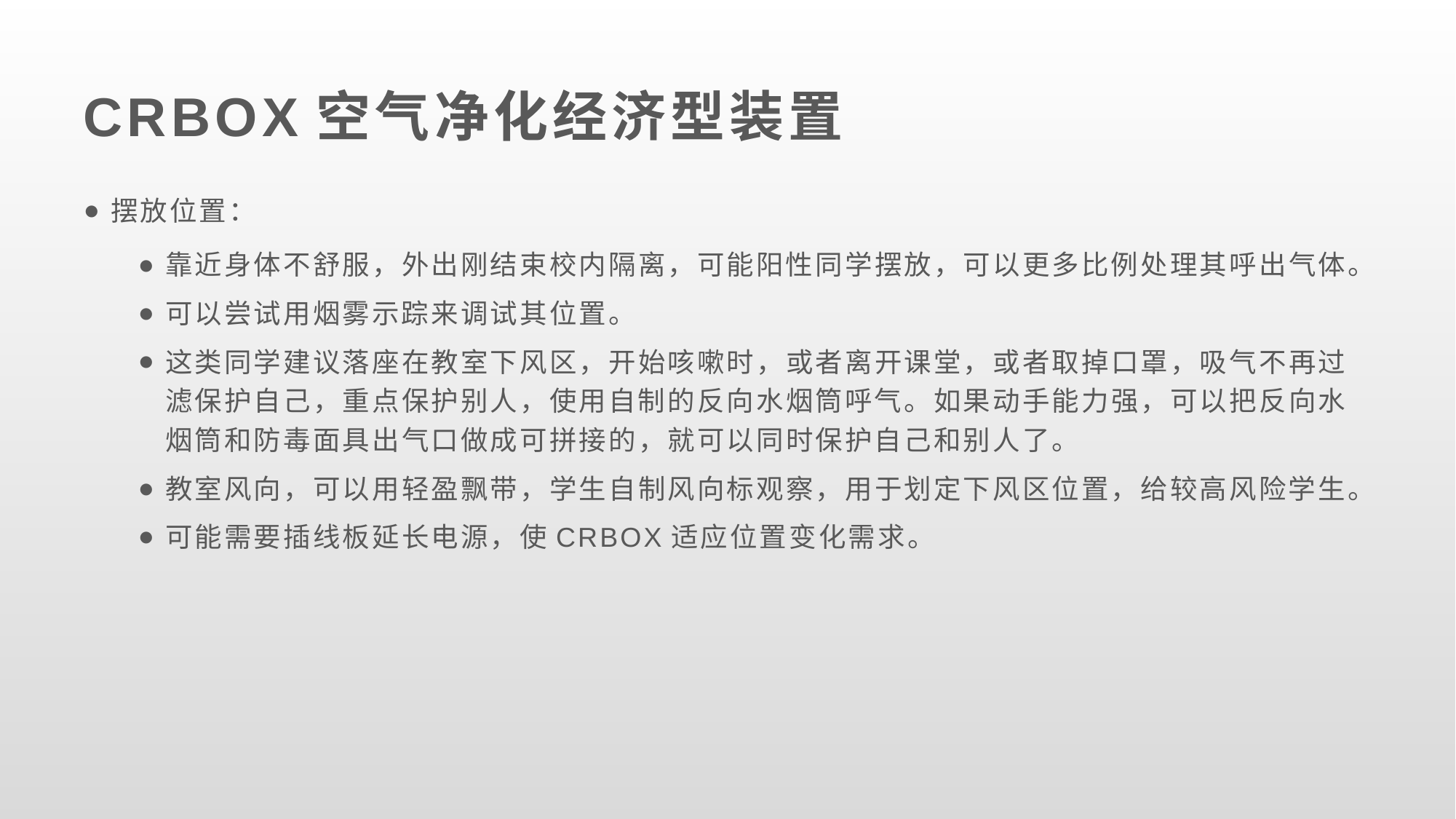

# CRBOX空气净化经济型装置
摆放位置：
靠近身体不舒服，外出刚结束校内隔离，可能阳性同学摆放，可以更多比例处理其呼出气体。
可以尝试用烟雾示踪来调试其位置。
这类同学建议落座在教室下风区，开始咳嗽时，或者离开课堂，或者取掉口罩，吸气不再过滤保护自己，重点保护别人，使用自制的反向水烟筒呼气。如果动手能力强，可以把反向水烟筒和防毒面具出气口做成可拼接的，就可以同时保护自己和别人了。
教室风向，可以用轻盈飘带，学生自制风向标观察，用于划定下风区位置，给较高风险学生。
可能需要插线板延长电源，使CRBOX适应位置变化需求。